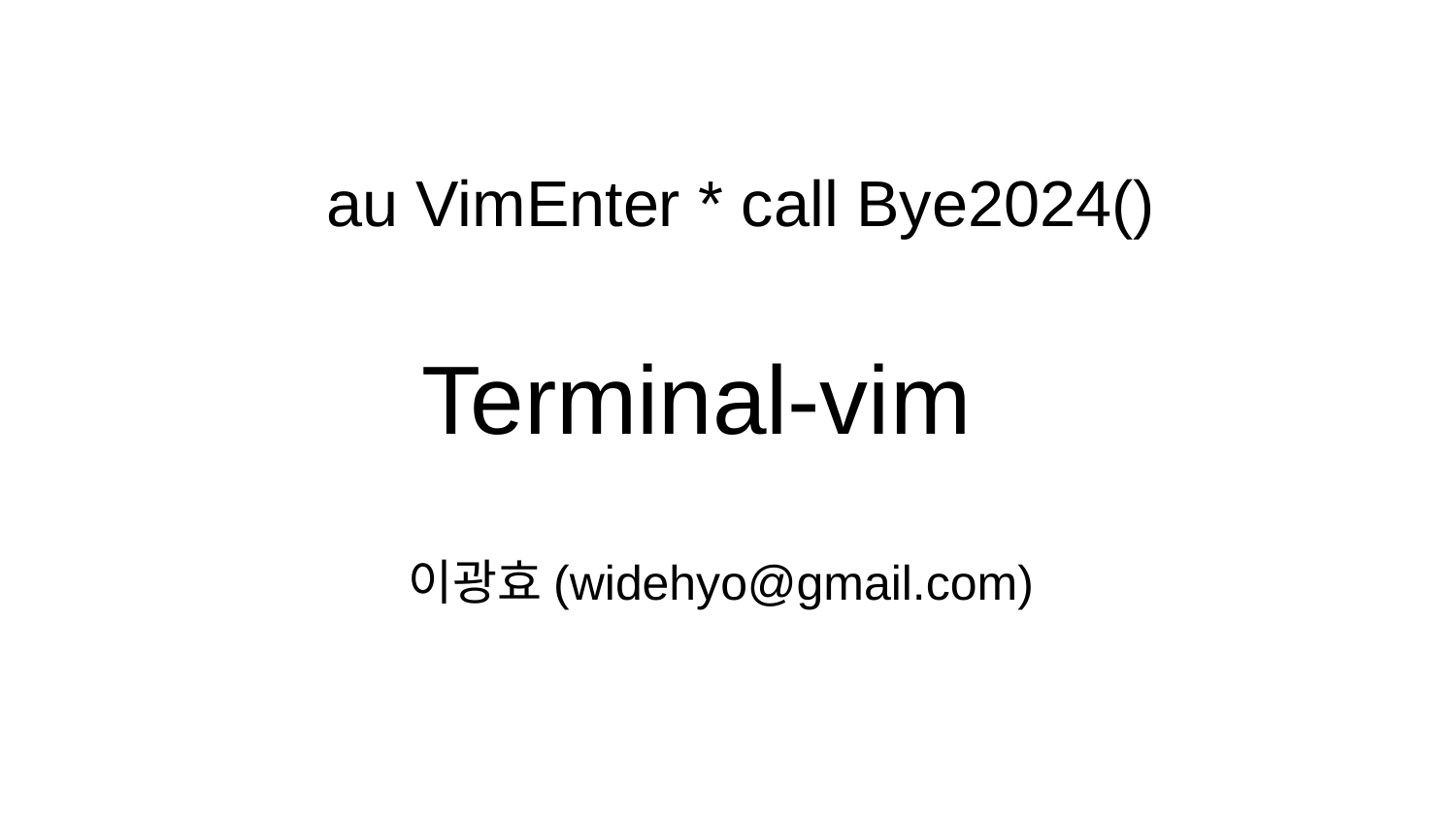

au VimEnter * call Bye2024()
Terminal-vim
이광효(widehyo@gmail.com)